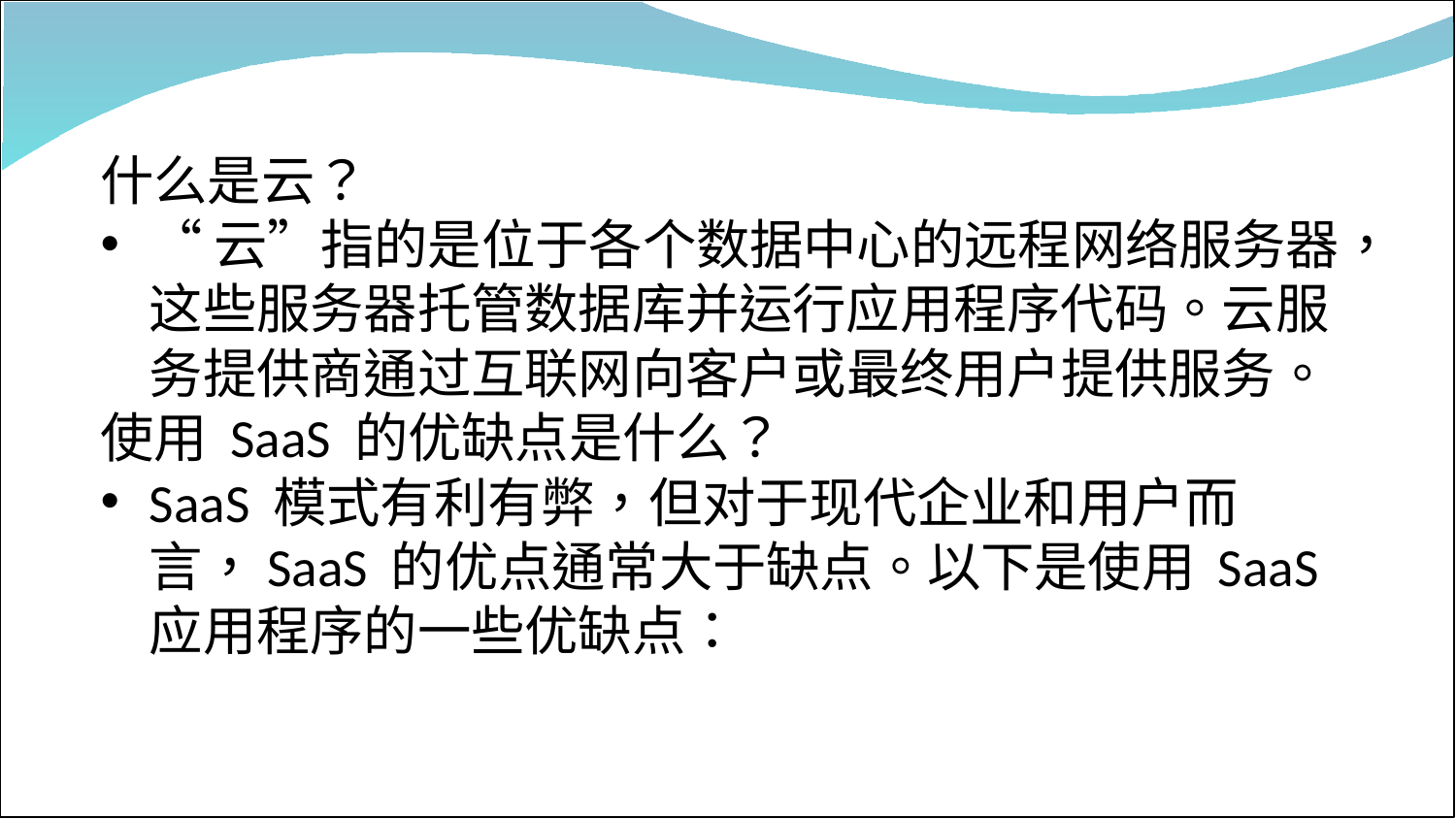

#
什么是云？
“云”指的是位于各个数据中心的远程网络服务器，这些服务器托管数据库并运行应用程序代码。云服务提供商通过互联网向客户或最终用户提供服务。
使用 SaaS 的优缺点是什么？
SaaS 模式有利有弊，但对于现代企业和用户而言，SaaS 的优点通常大于缺点。以下是使用 SaaS 应用程序的一些优缺点：